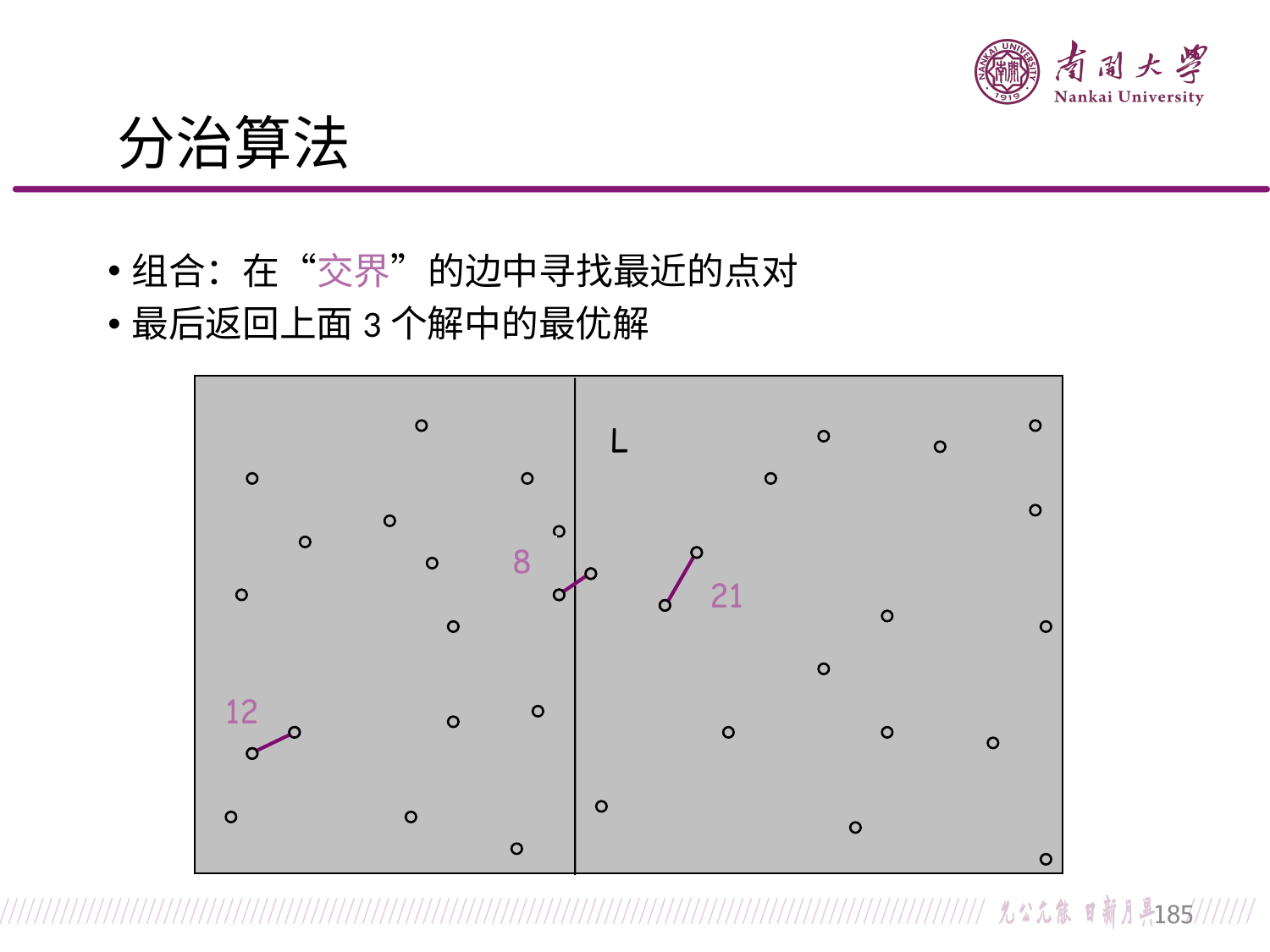

# 分治算法
组合：在“交界”的边中寻找最近的点对
最后返回上面3个解中的最优解

L

8

21

12

185